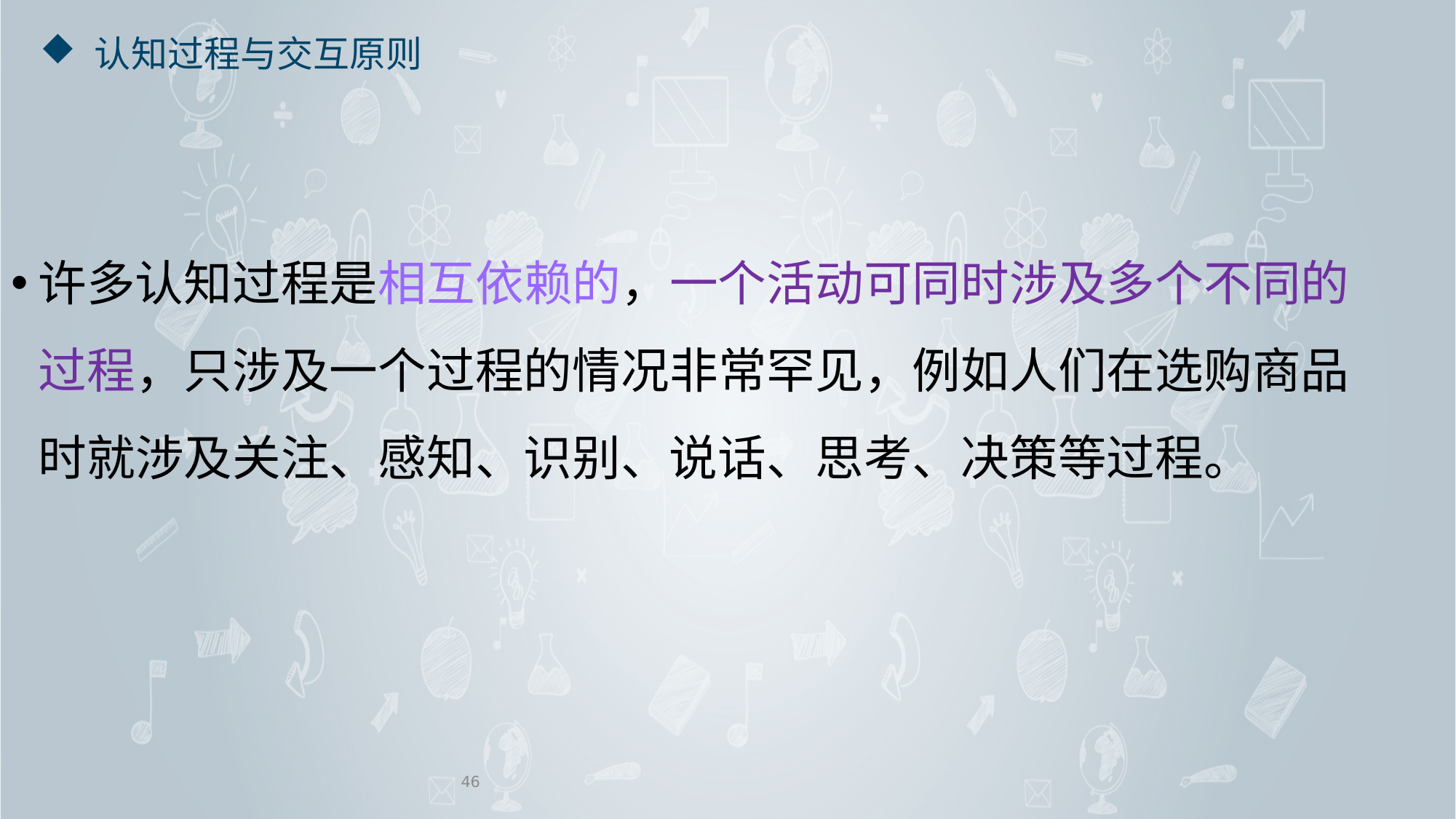

# 认知过程与交互原则
许多认知过程是相互依赖的，一个活动可同时涉及多个不同的过程，只涉及一个过程的情况非常罕见，例如人们在选购商品时就涉及关注、感知、识别、说话、思考、决策等过程。

46